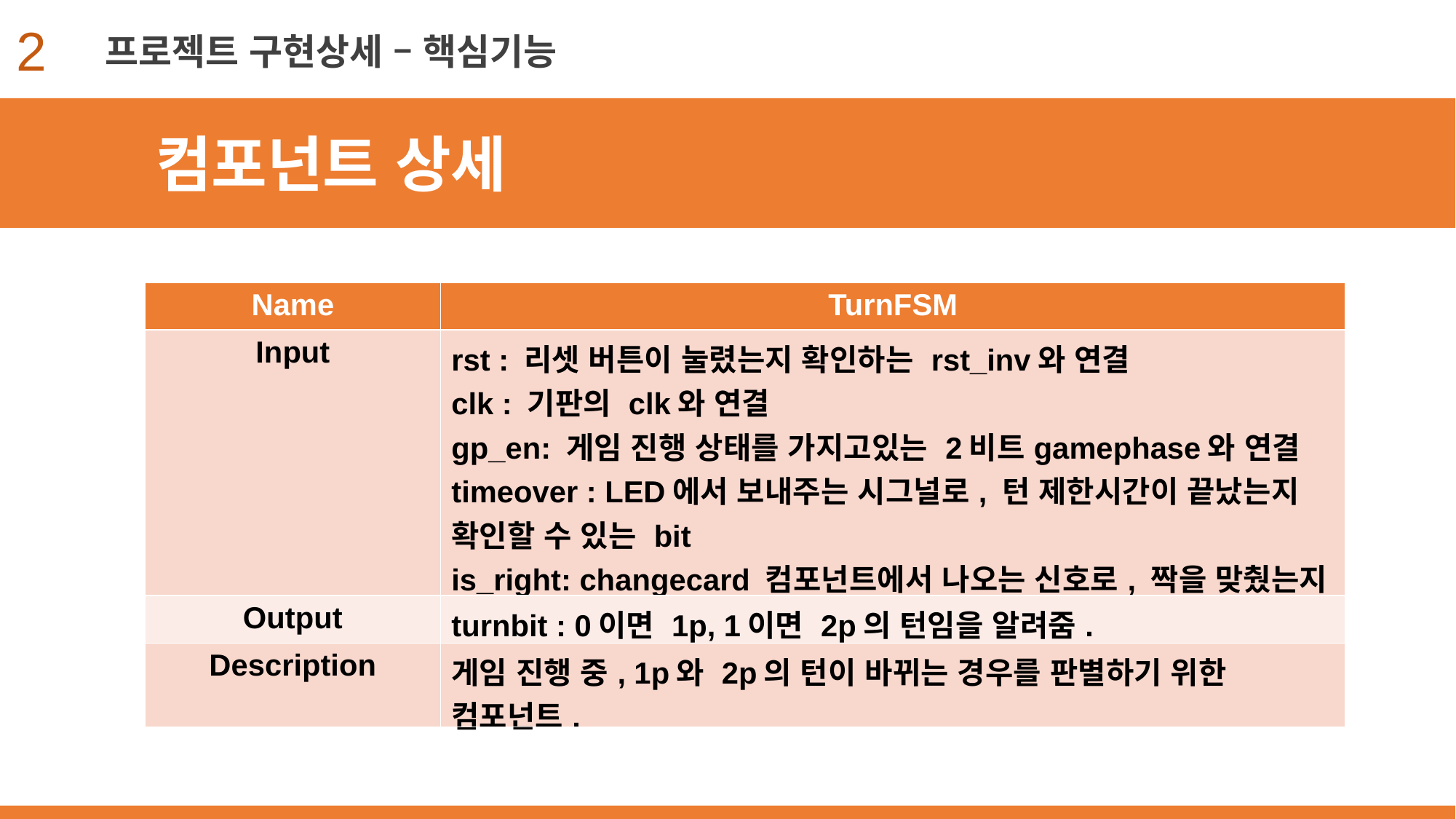

2
프로젝트 구현상세 – 핵심기능

컴포넌트 상세
| Name | TurnFSM |
| --- | --- |
| Input | rst : 리셋 버튼이 눌렸는지 확인하는 rst\_inv와 연결 clk : 기판의 clk와 연결 gp\_en: 게임 진행 상태를 가지고있는 2비트gamephase와 연결 timeover : LED에서 보내주는 시그널로, 턴 제한시간이 끝났는지 확인할 수 있는 bit is\_right: changecard 컴포넌트에서 나오는 신호로, 짝을 맞췄는지 확인하는 비트 |
| Output | turnbit : 0이면 1p, 1이면 2p의 턴임을 알려줌. |
| Description | 게임 진행 중, 1p와 2p의 턴이 바뀌는 경우를 판별하기 위한 컴포넌트. |